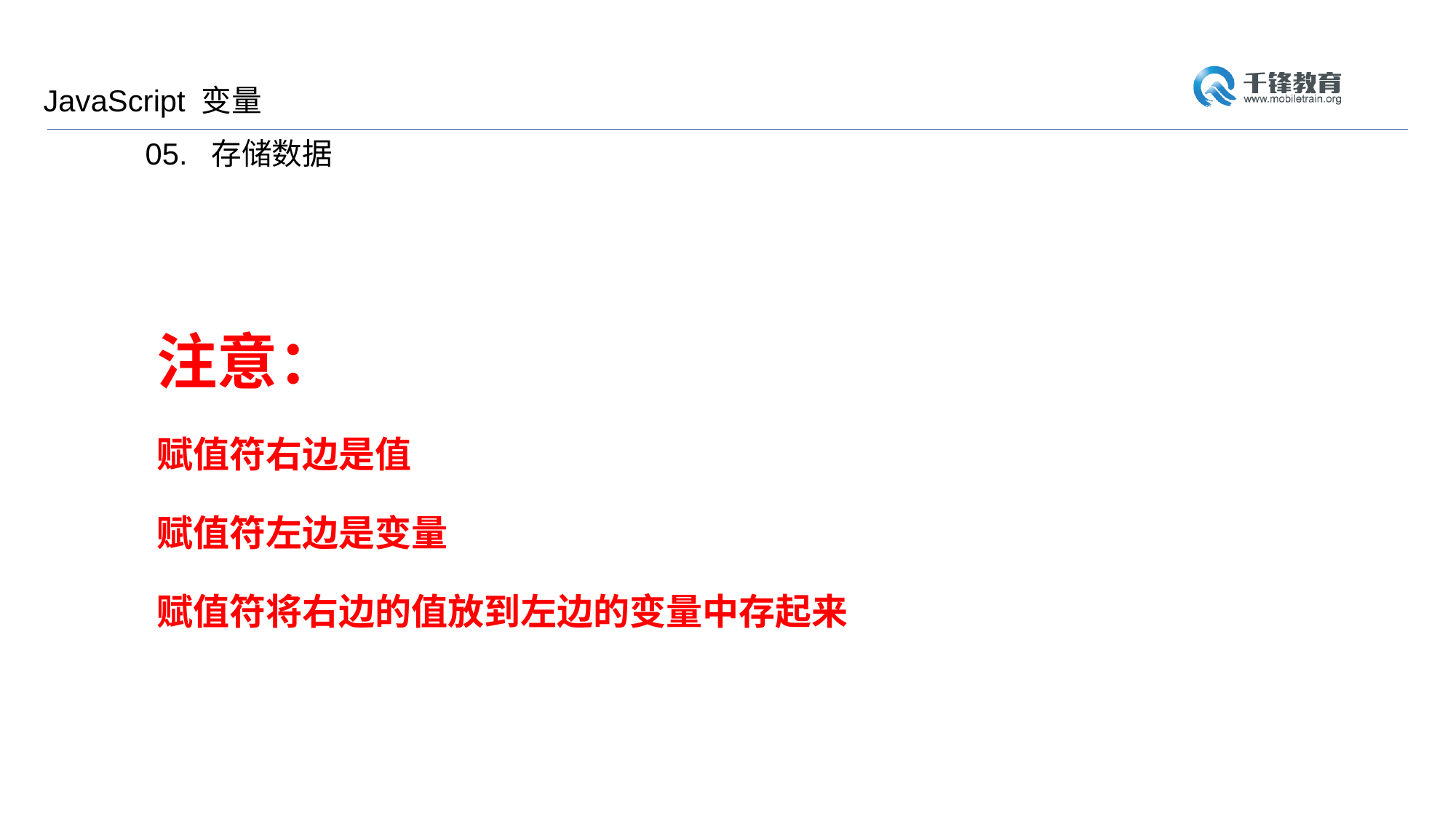

JavaScript 变量
05.  存储数据
注意：
赋值符右边是值
赋值符左边是变量
赋值符将右边的值放到左边的变量中存起来